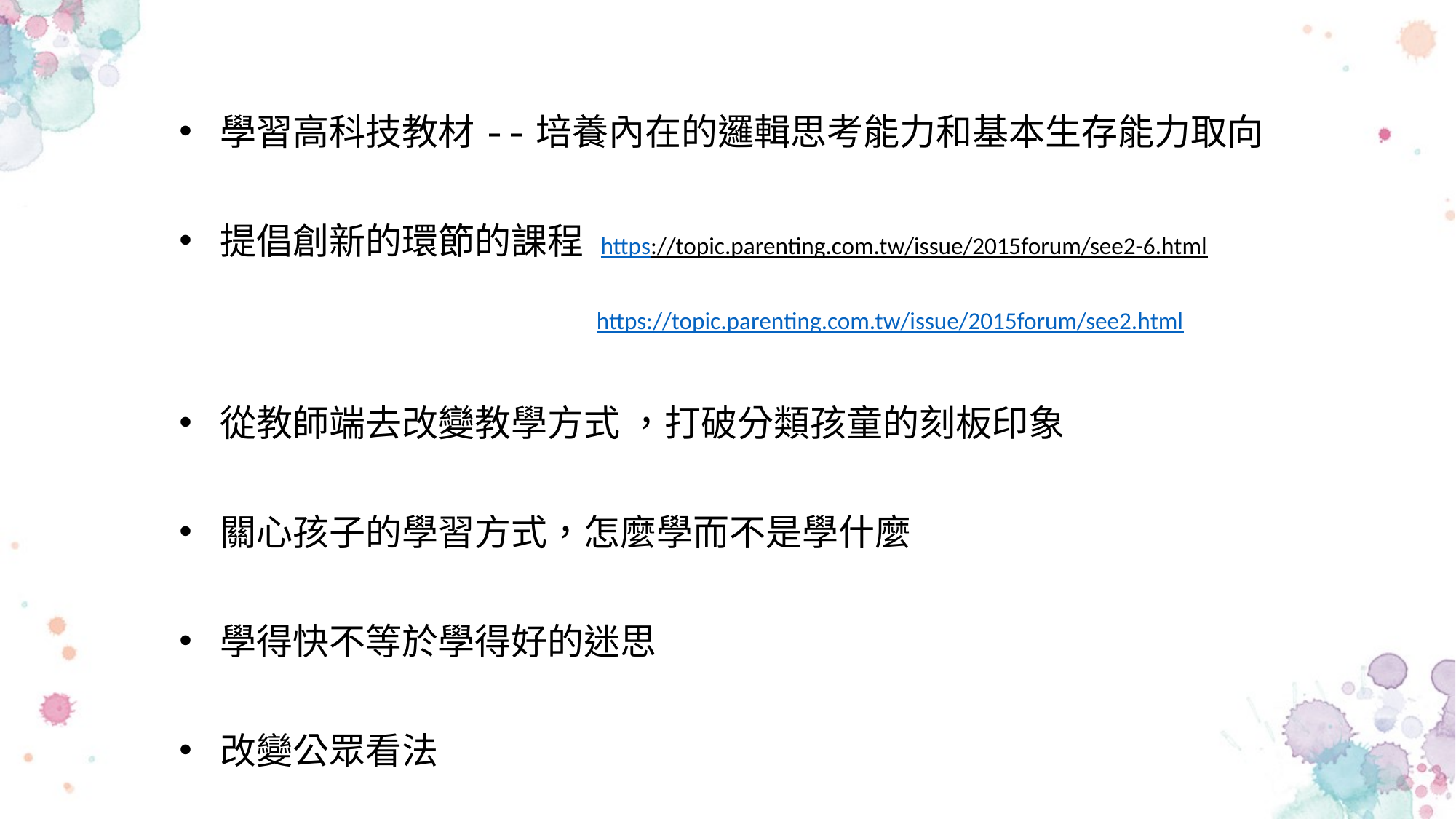

學習高科技教材--培養內在的邏輯思考能力和基本生存能力取向
提倡創新的環節的課程 https://topic.parenting.com.tw/issue/2015forum/see2-6.html
                                                                     https://topic.parenting.com.tw/issue/2015forum/see2.html
從教師端去改變教學方式 ，打破分類孩童的刻板印象
關心孩子的學習方式，怎麼學而不是學什麼
學得快不等於學得好的迷思
改變公眾看法